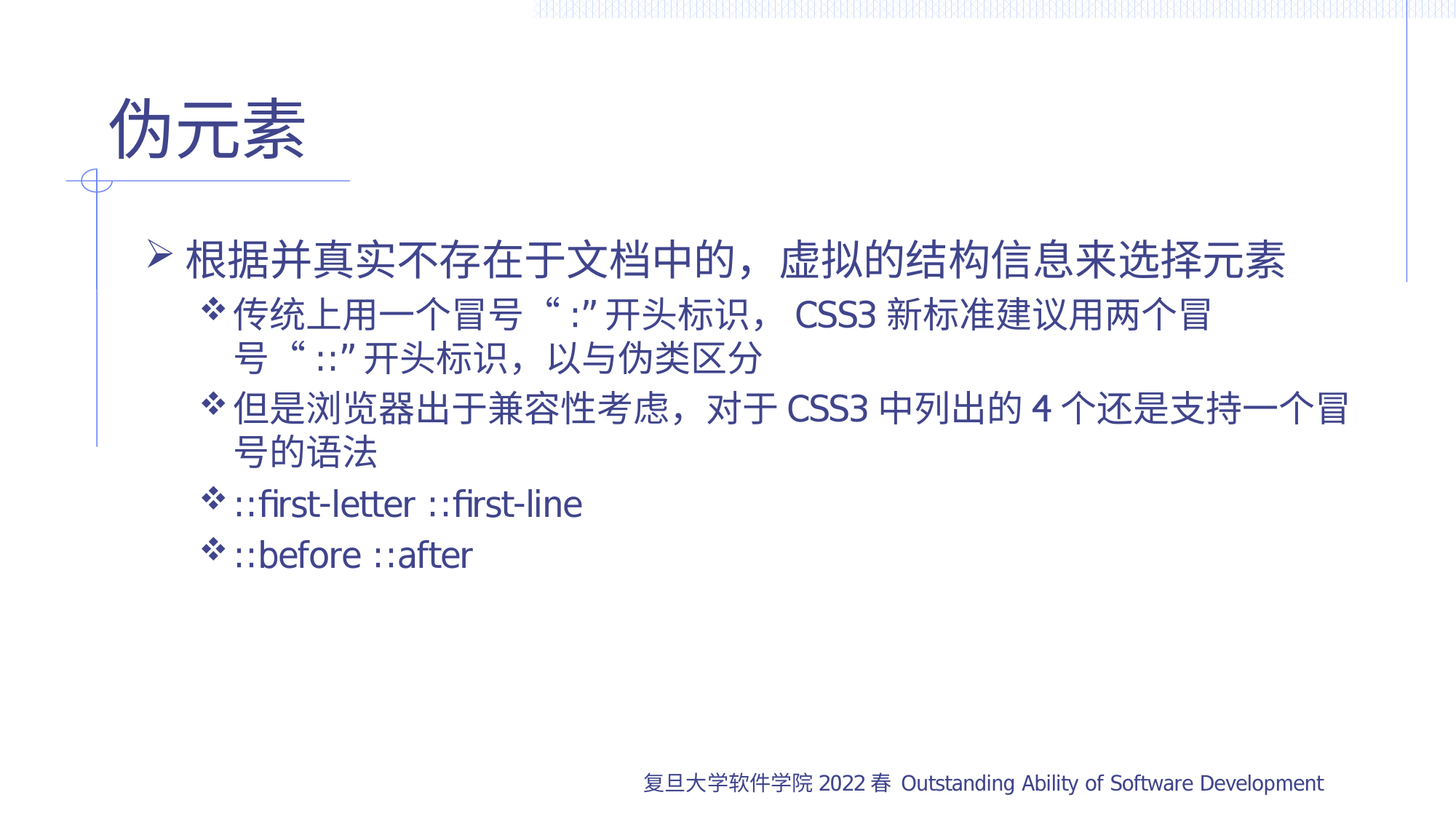

# 伪元素
根据并真实不存在于文档中的，虚拟的结构信息来选择元素
传统上用一个冒号“:”开头标识，CSS3新标准建议用两个冒号“::”开头标识，以与伪类区分
但是浏览器出于兼容性考虑，对于CSS3中列出的4个还是支持一个冒号的语法
::first-letter ::first-line
::before ::after